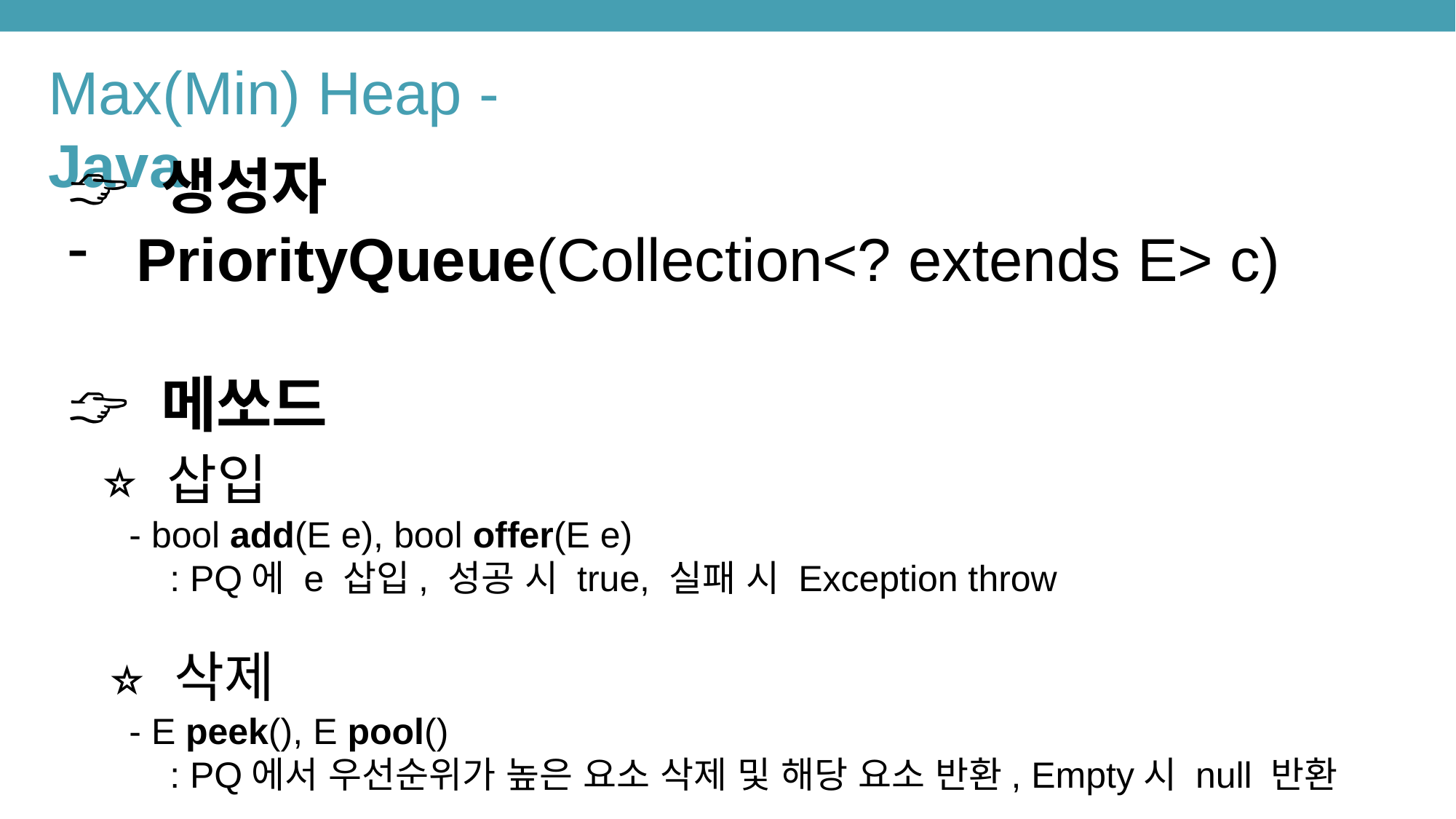

Max(Min) Heap -  Java
👉 생성자
PriorityQueue(Collection<? extends E> c)

👉 메쏘드
  ⭐️ 삽입
      - bool add(E e), bool offer(E e)
          : PQ에 e 삽입, 성공 시 true, 실패 시 Exception throw

    ⭐️ 삭제
      - E peek(), E pool()
          : PQ에서 우선순위가 높은 요소 삭제 및 해당 요소 반환, Empty시 null 반환